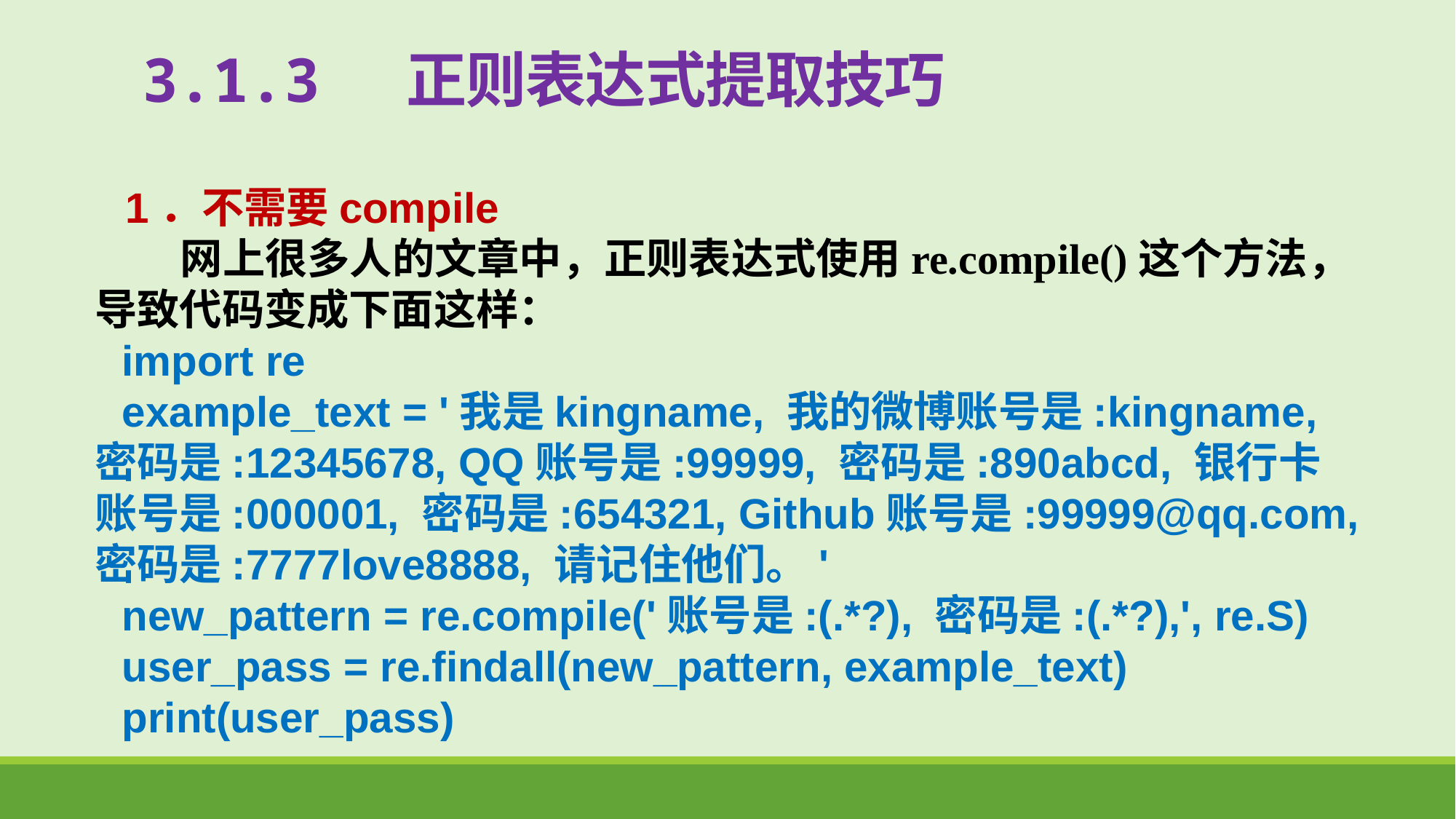

# 3.1.3  正则表达式提取技巧
1．不需要compile
     网上很多人的文章中，正则表达式使用re.compile()这个方法，导致代码变成下面这样：
import re
example_text = '我是kingname, 我的微博账号是:kingname, 密码是:12345678, QQ账号是:99999, 密码是:890abcd, 银行卡账号是:000001, 密码是:654321, Github账号是:99999@qq.com, 密码是:7777love8888, 请记住他们。'
new_pattern = re.compile('账号是:(.*?), 密码是:(.*?),', re.S)
user_pass = re.findall(new_pattern, example_text)
print(user_pass)